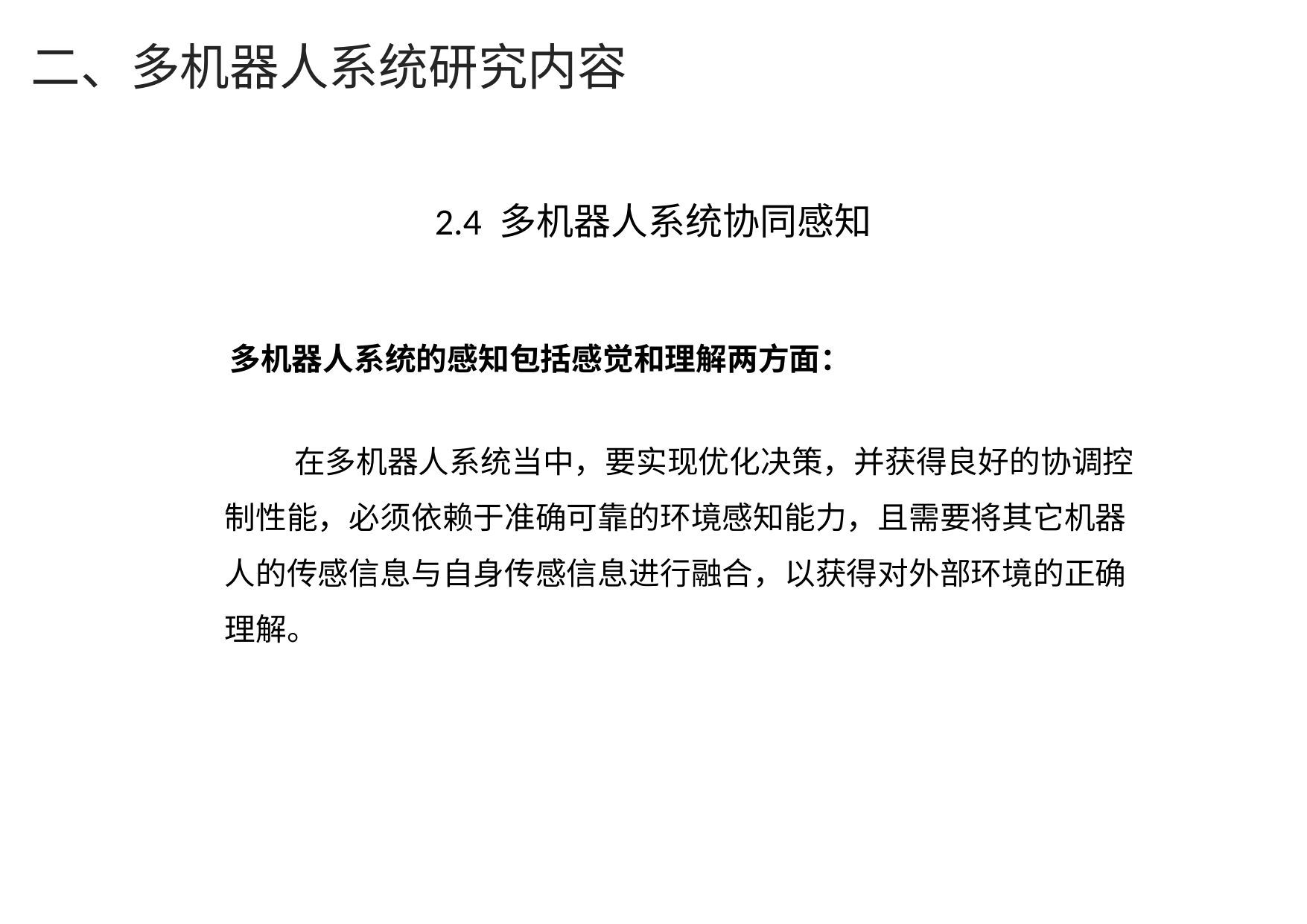

二、多机器人系统研究内容
2.4 多机器人系统协同感知
2.4 多机器人系统协同感知

多机器人系统的感知包括感觉和理解两方面：
         在多机器人系统当中，要实现优化决策，并获得良好的协调控制性能，必须依赖于准确可靠的环境感知能力，且需要将其它机器人的传感信息与自身传感信息进行融合，以获得对外部环境的正确理解。